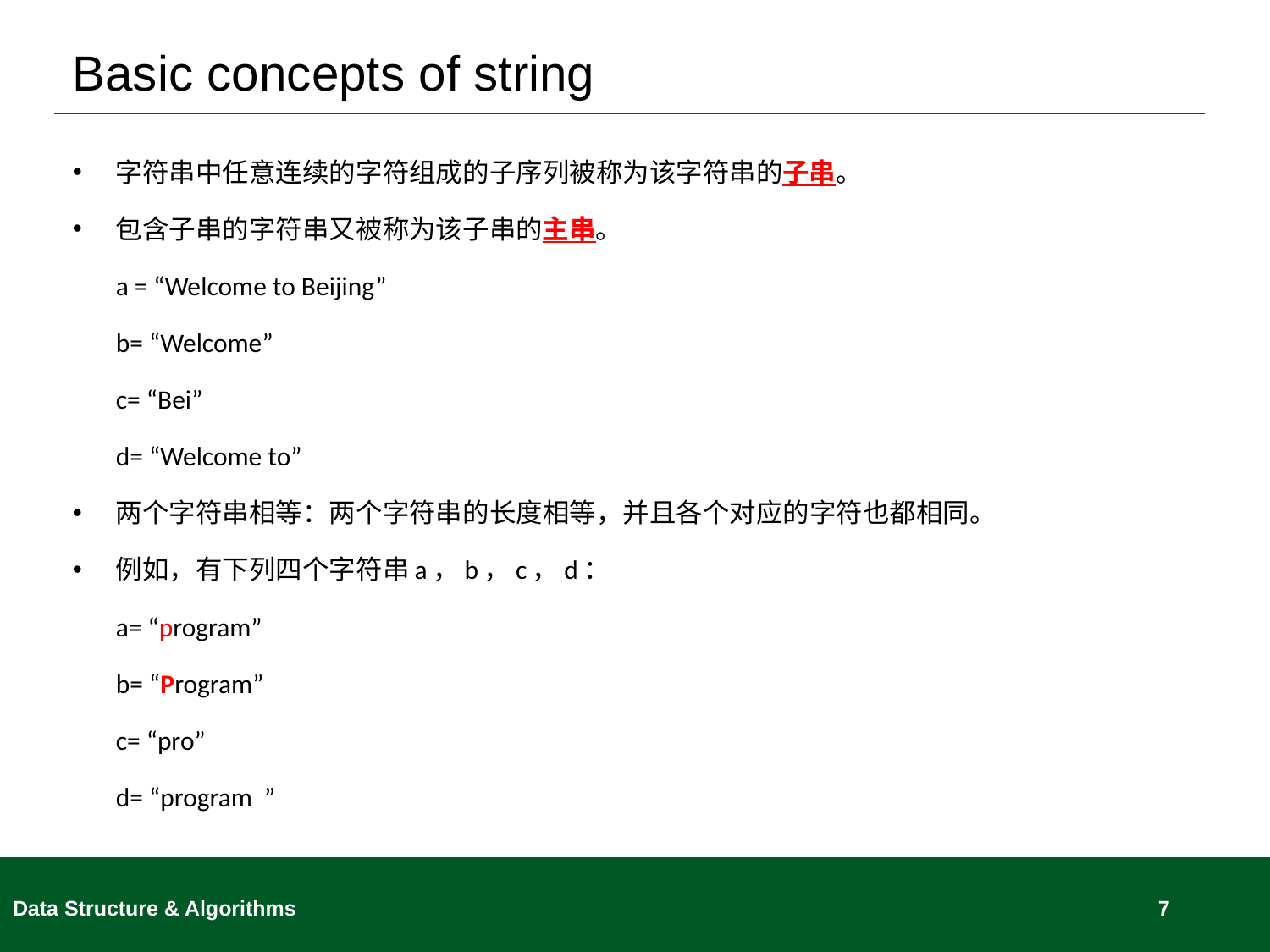

# Basic concepts of string
字符串中任意连续的字符组成的子序列被称为该字符串的子串。
包含子串的字符串又被称为该子串的主串。
	a = “Welcome to Beijing”
	b= “Welcome”
	c= “Bei”
	d= “Welcome to”
两个字符串相等：两个字符串的长度相等，并且各个对应的字符也都相同。
例如，有下列四个字符串a，b，c，d：
	a= “program”
	b= “Program”
	c= “pro”
	d= “program  ”
Data Structure & Algorithms
7